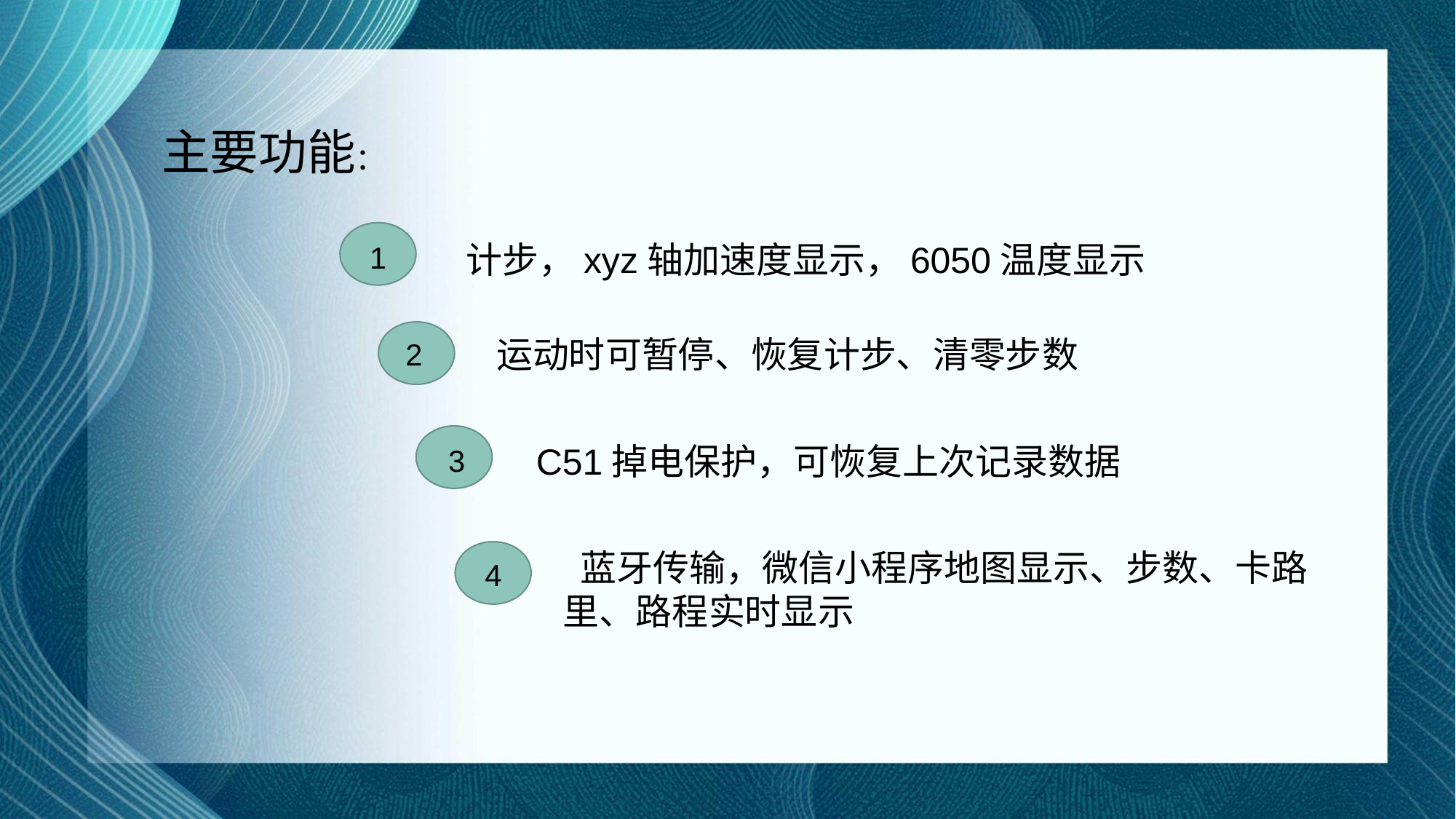

主要功能：

计步，xyz轴加速度显示，6050温度显示
1

2
运动时可暂停、恢复计步、清零步数

3
 C51掉电保护，可恢复上次记录数据
 蓝牙传输，微信小程序地图显示、步数、卡路里、路程实时显示

4
行业PPT模板http://www.1ppt.com/hangye/